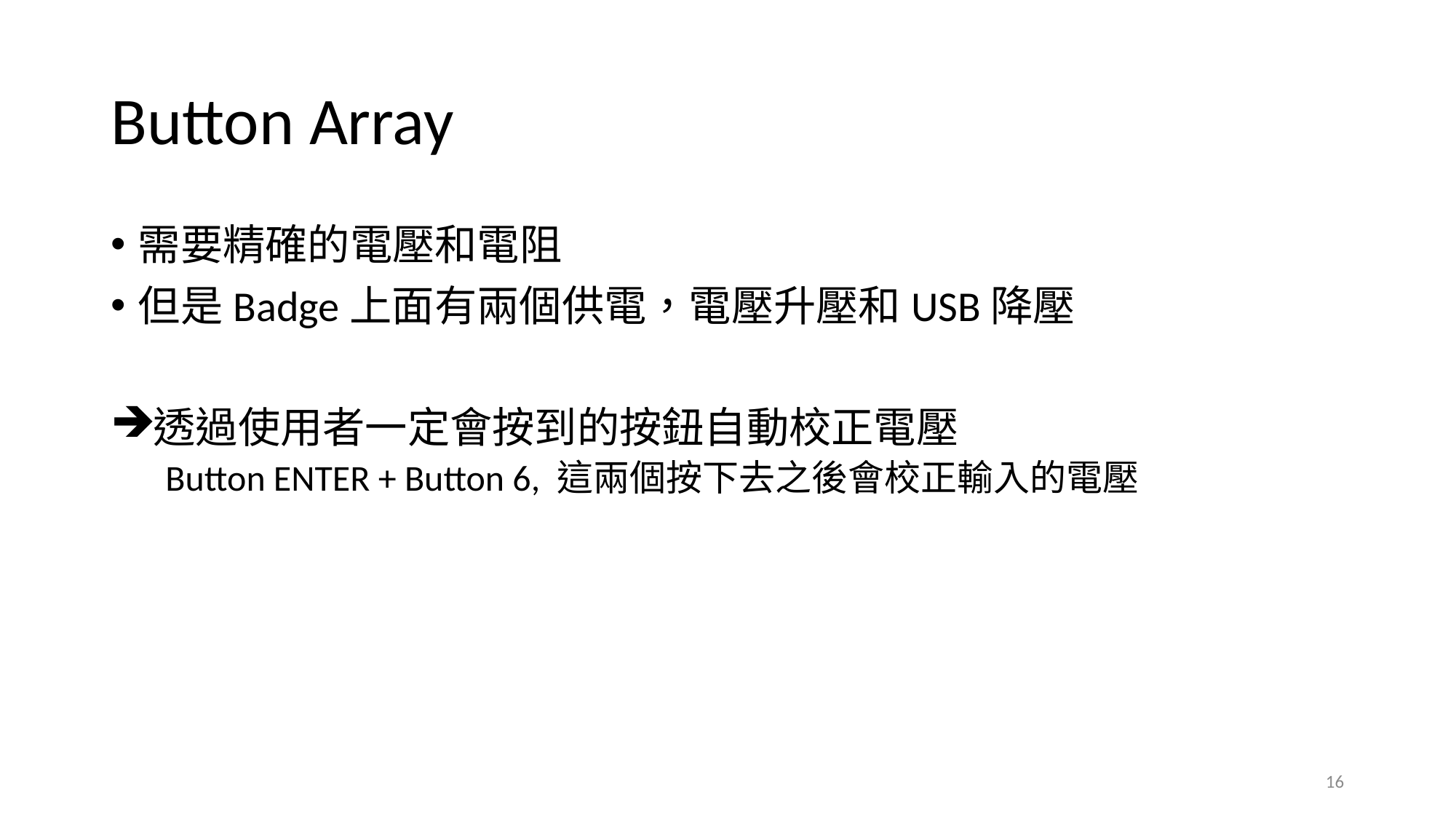

# Button Array
需要精確的電壓和電阻
但是Badge上面有兩個供電，電壓升壓和USB降壓

透過使用者一定會按到的按鈕自動校正電壓
Button ENTER + Button 6, 這兩個按下去之後會校正輸入的電壓

16